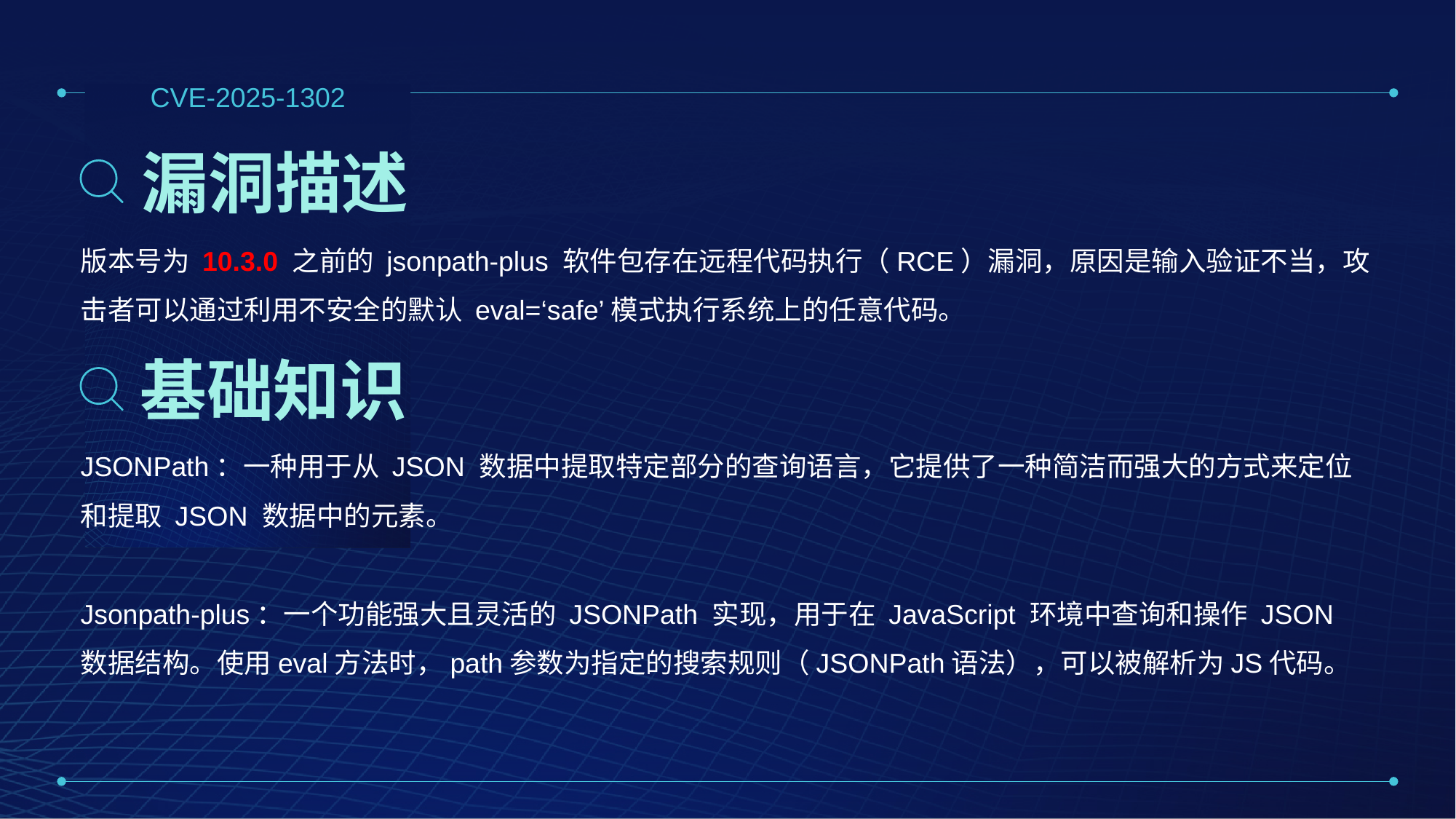

CVE-2025-1302
漏洞描述

版本号为 10.3.0 之前的 jsonpath-plus 软件包存在远程代码执行（RCE）漏洞，原因是输入验证不当，攻击者可以通过利用不安全的默认 еvаl=‘ѕаfе’模式执行系统上的任意代码。
基础知识

JSONPath：一种用于从 JSON 数据中提取特定部分的查询语言，它提供了一种简洁而强大的方式来定位和提取 JSON 数据中的元素。

Jsonpath-plus：一个功能强大且灵活的 JSONPath 实现，用于在 JavaScript 环境中查询和操作 JSON 数据结构。使用eval方法时，path参数为指定的搜索规则（JSONPath语法），可以被解析为JS代码。